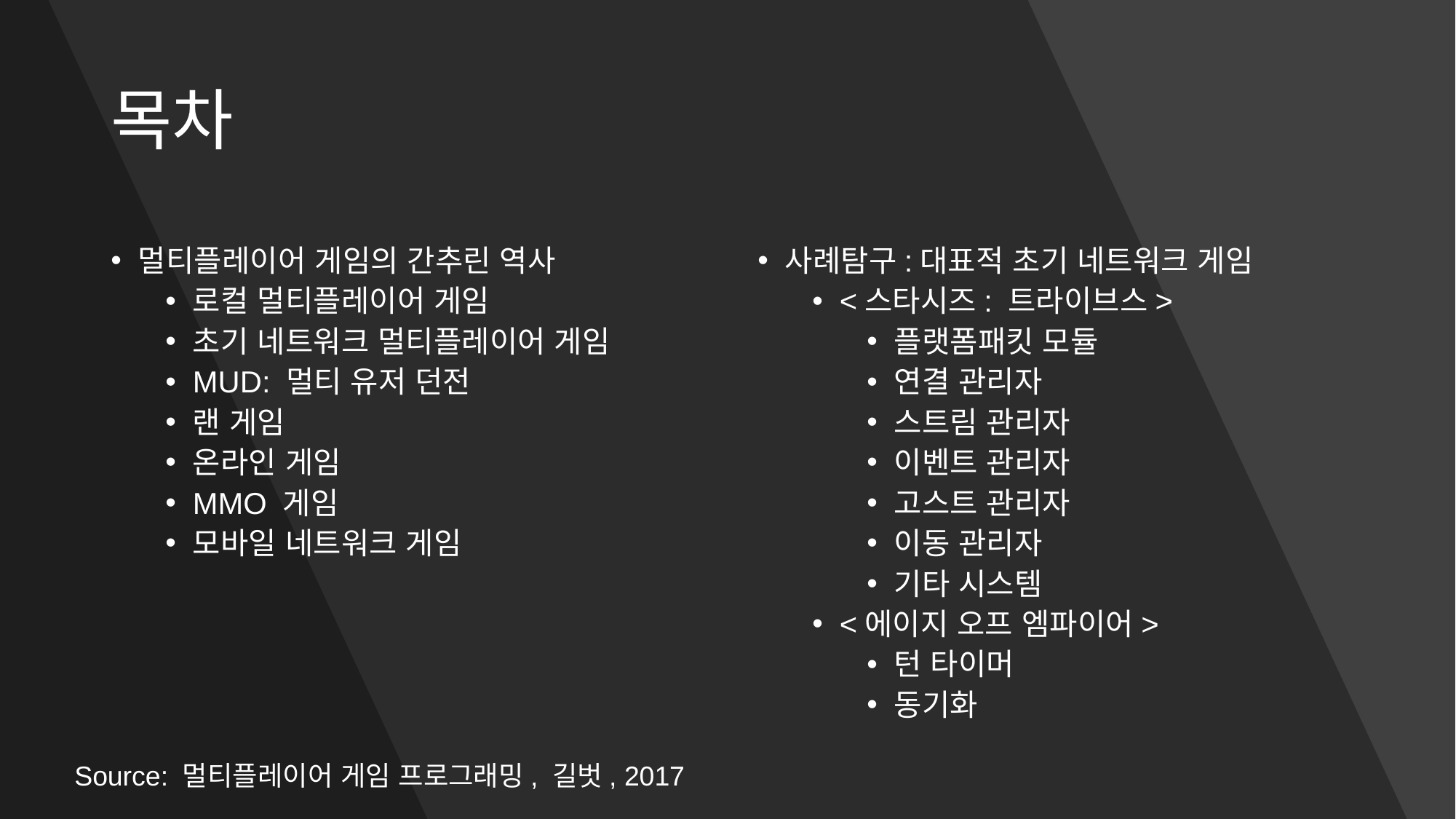

# 목차
멀티플레이어 게임의 간추린 역사
로컬 멀티플레이어 게임
초기 네트워크 멀티플레이어 게임
MUD: 멀티 유저 던전
랜 게임
온라인 게임
MMO 게임
모바일 네트워크 게임

사례탐구:대표적 초기 네트워크 게임
<스타시즈: 트라이브스>
플랫폼패킷 모듈
연결 관리자
스트림 관리자
이벤트 관리자
고스트 관리자
이동 관리자
기타 시스템
<에이지 오프 엠파이어>
턴 타이머
동기화

Source: 멀티플레이어 게임 프로그래밍, 길벗, 2017